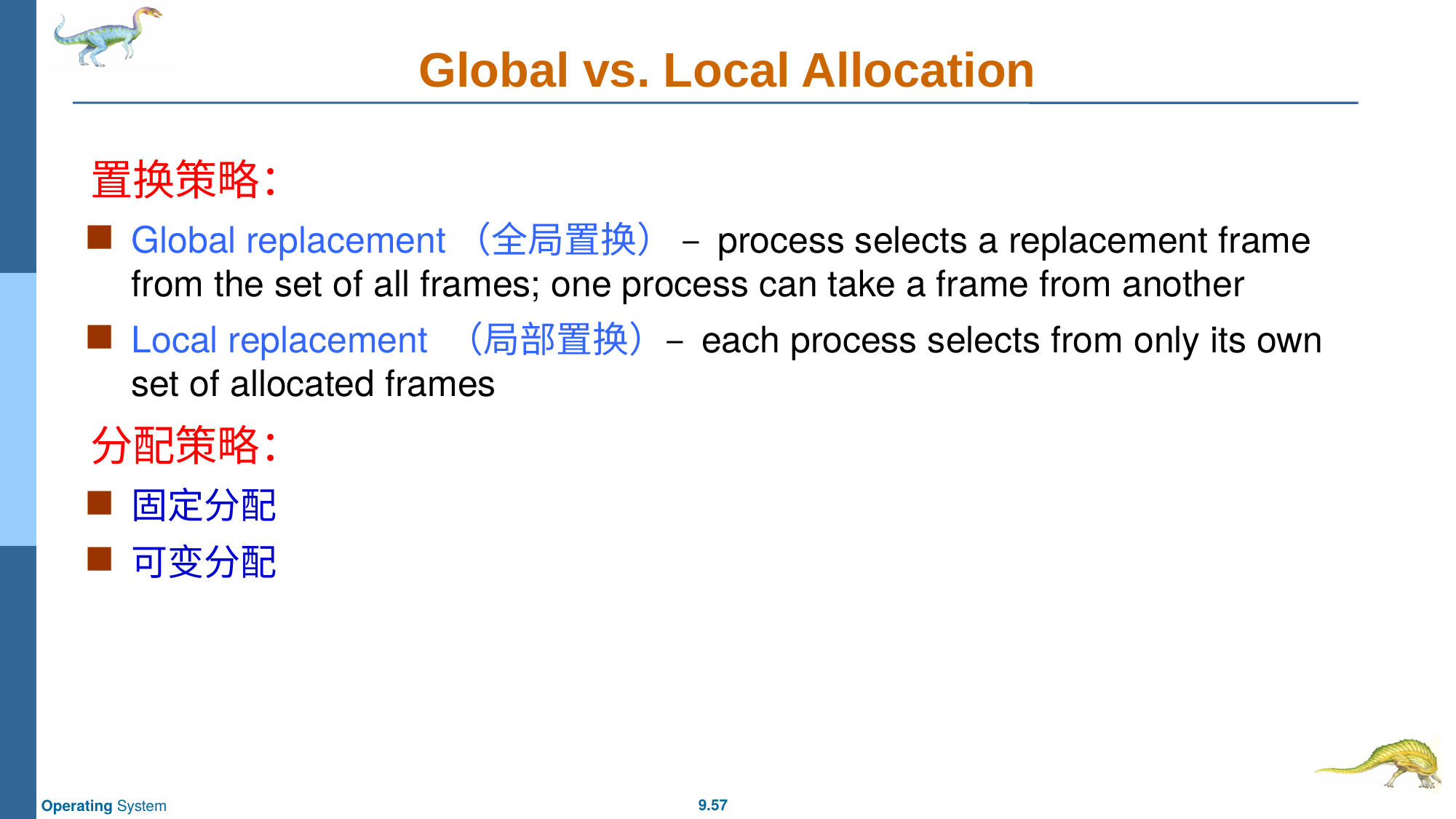

# Global vs. Local Allocation
置换策略：
Global replacement（全局置换） – process selects a replacement frame from the set of all frames; one process can take a frame from another
Local replacement （局部置换）– each process selects from only its own set of allocated frames
分配策略：
固定分配
可变分配